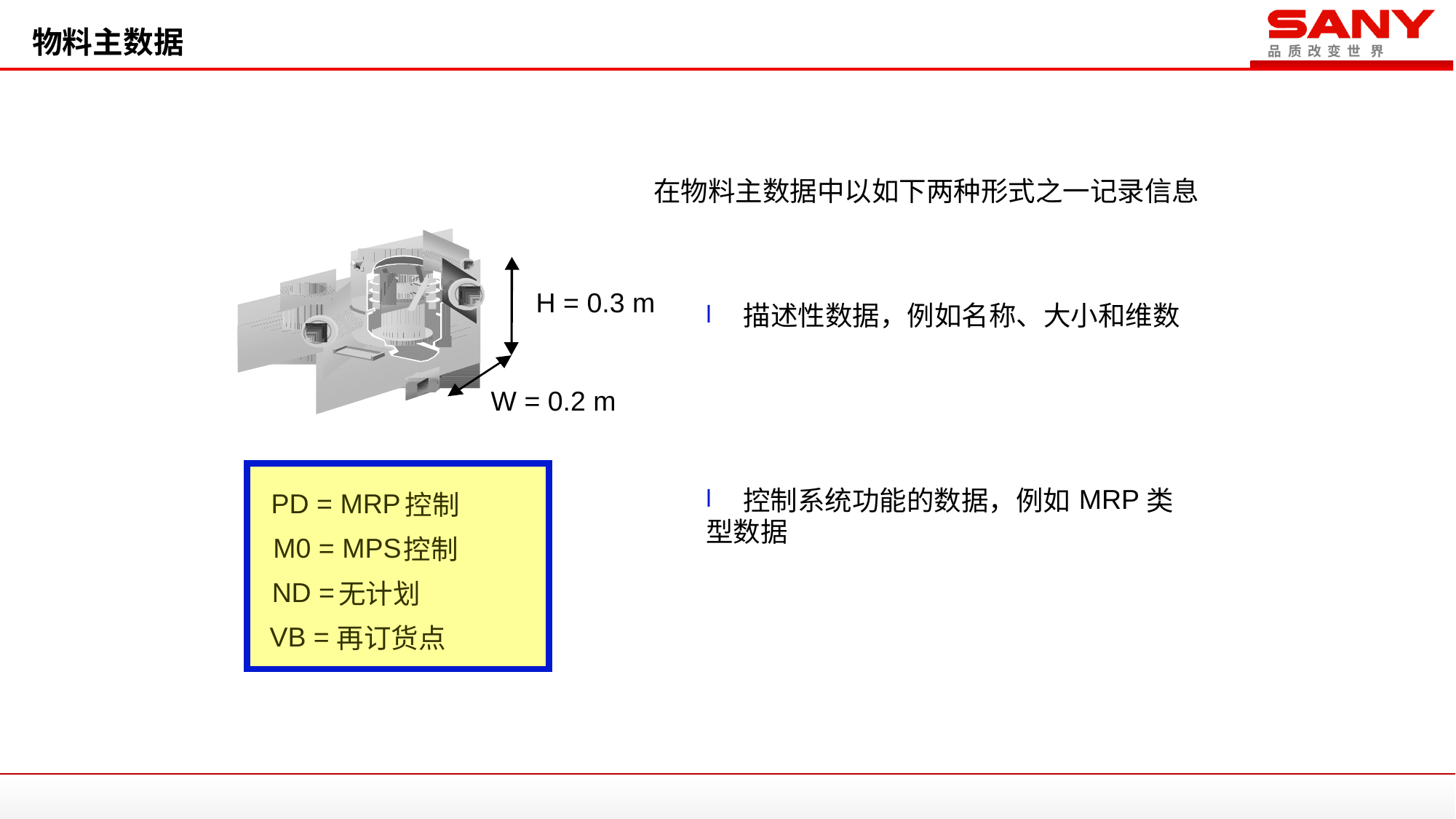

物料主数据

在物料主数据中以如下两种形式之一记录信息

H = 0.3 m

l

描述性数据，例如名称、大小和维数

W = 0.2 m

MRP
l
控制系统功能的数据，例如
类
PD = MRP
控制
型数据
M0 = MPS
控制
ND =
无计划
VB =
再订货点